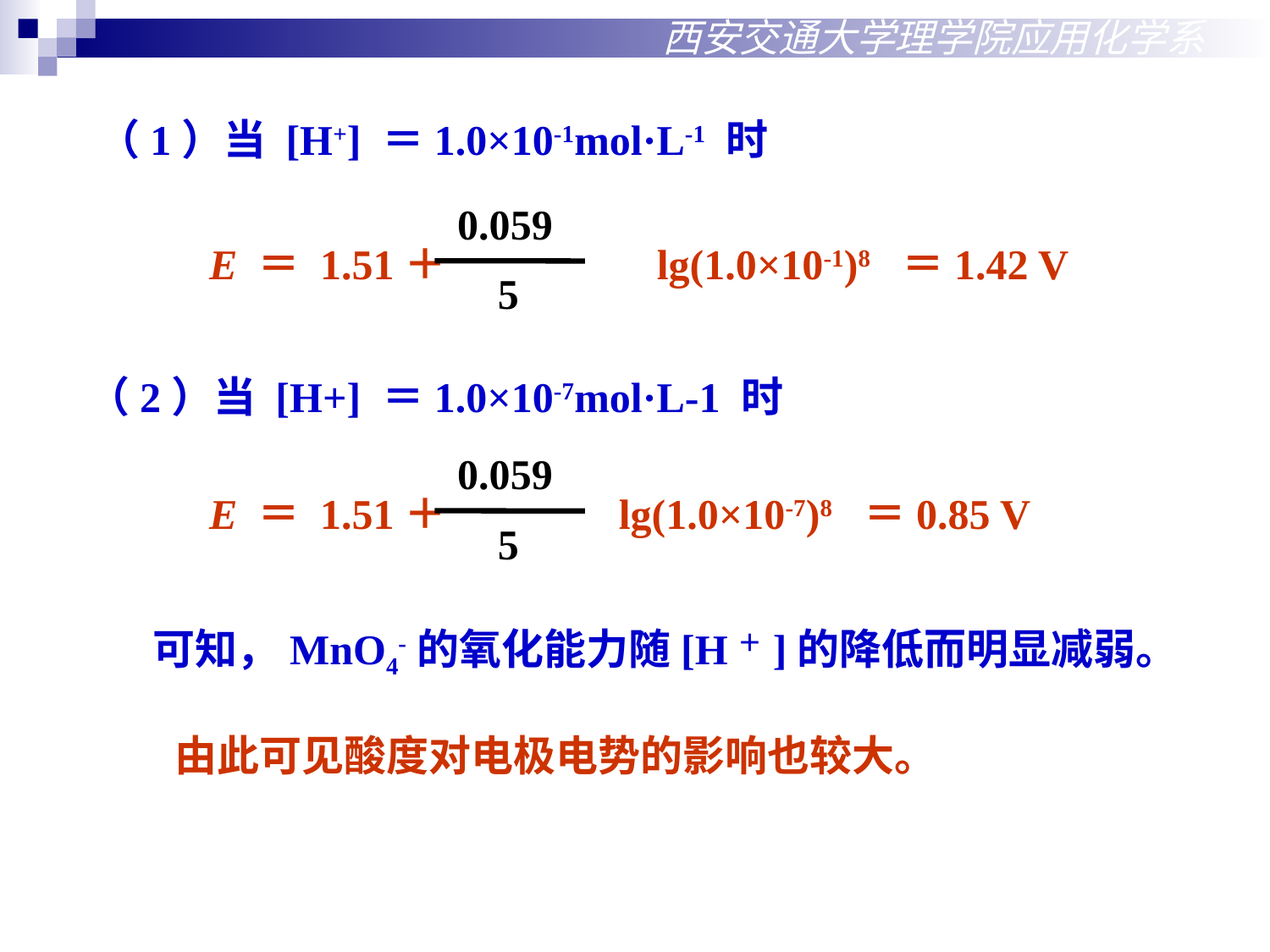

西安交通大学理学院应用化学系
（1）当 [H+] ＝1.0×10-1mol·L-1 时
0.059
   E ＝ 1.51＋                     lg(1.0×10-1)8  ＝1.42 V

5
（2）当 [H+] ＝1.0×10-7mol·L-1 时
0.059
   E ＝ 1.51＋                 lg(1.0×10-7)8  ＝0.85 V

5
可知，MnO4-的氧化能力随[H＋]的降低而明显减弱。
由此可见酸度对电极电势的影响也较大。